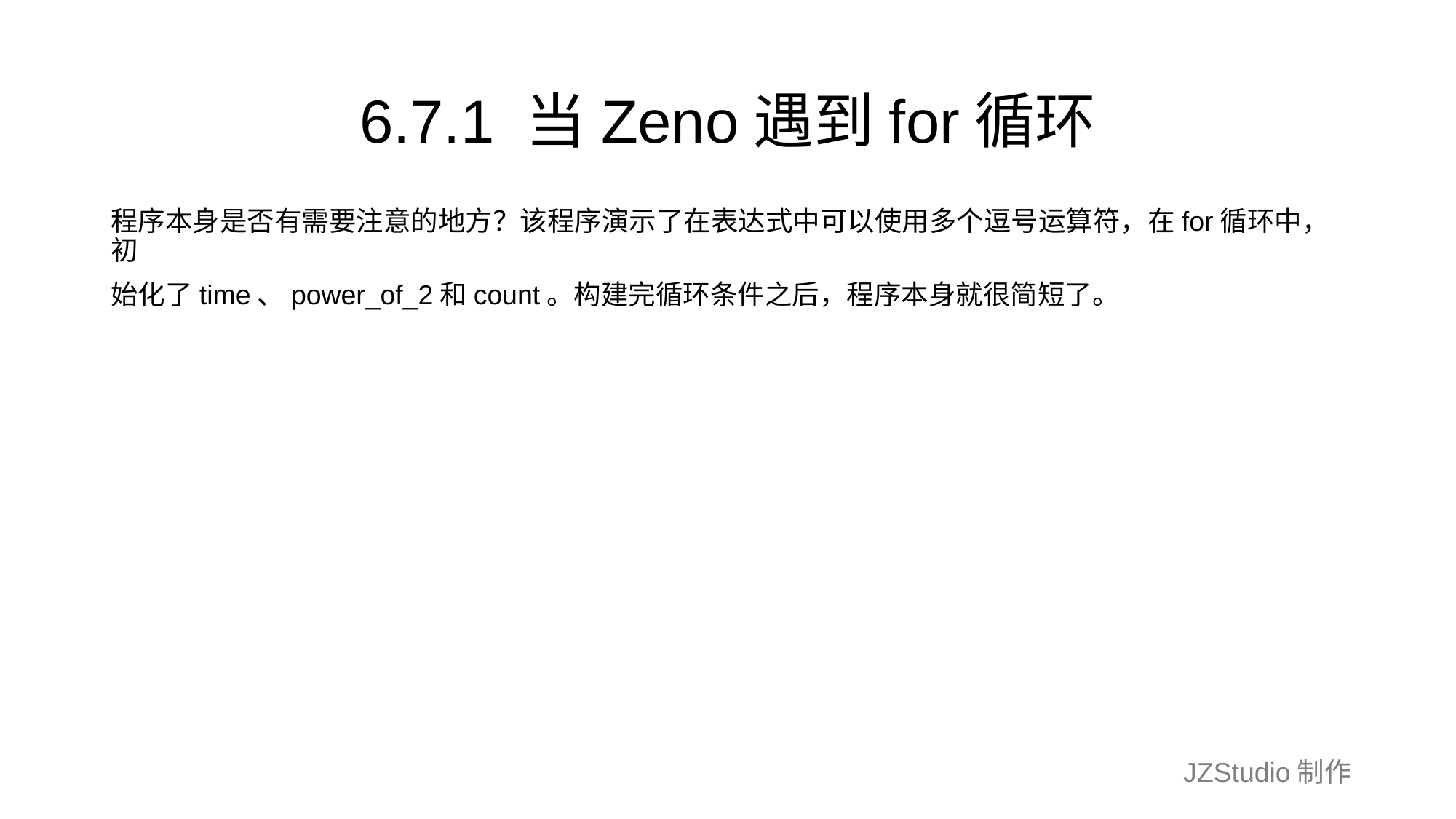

# 6.7.1 当Zeno遇到for循环
程序本身是否有需要注意的地方？该程序演示了在表达式中可以使用多个逗号运算符，在for循环中，初
始化了time、power_of_2和count。构建完循环条件之后，程序本身就很简短了。